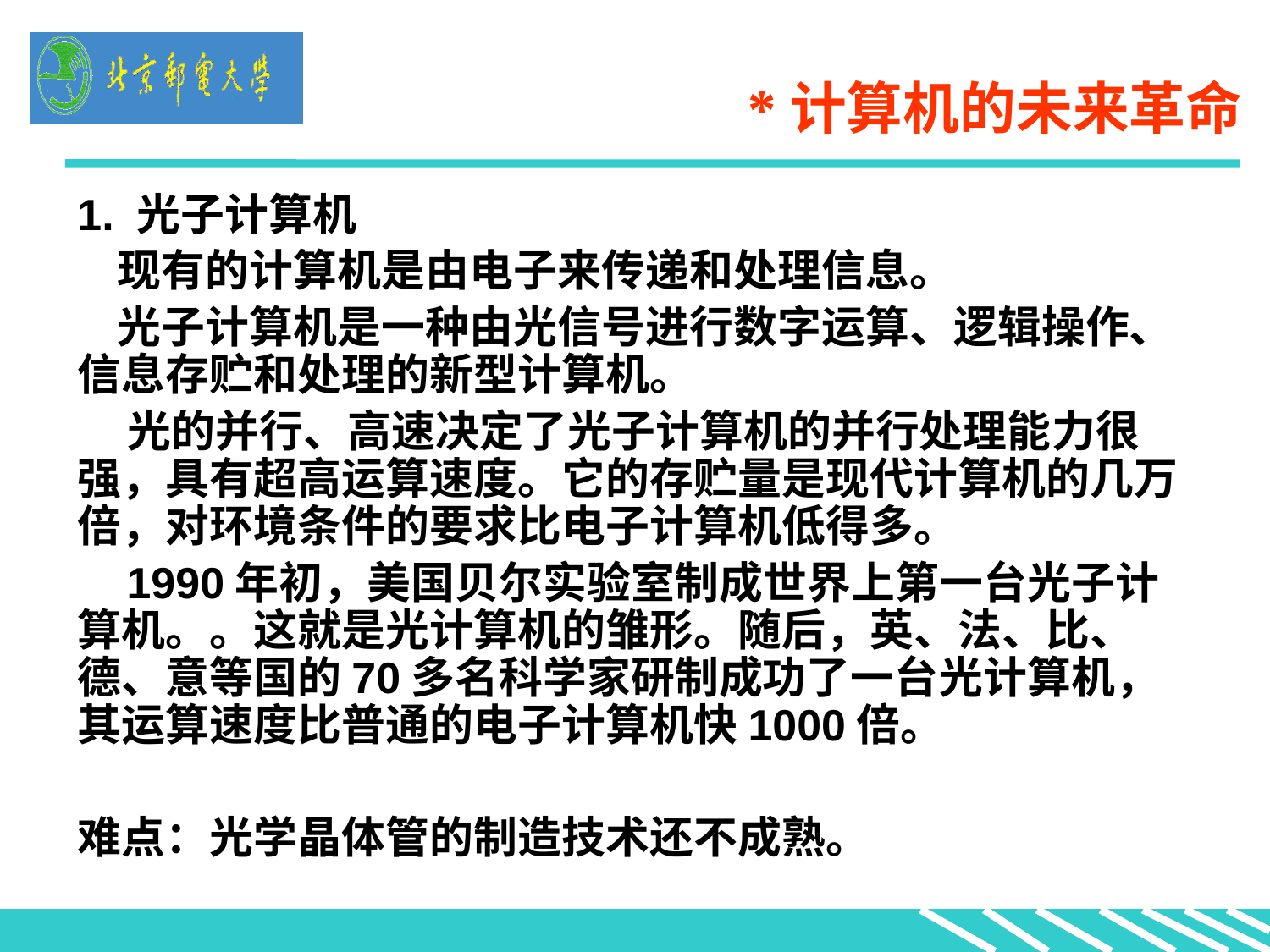

# *计算机的未来革命
1. 光子计算机
   现有的计算机是由电子来传递和处理信息。
   光子计算机是一种由光信号进行数字运算、逻辑操作、信息存贮和处理的新型计算机。
    光的并行、高速决定了光子计算机的并行处理能力很强，具有超高运算速度。它的存贮量是现代计算机的几万倍，对环境条件的要求比电子计算机低得多。
    1990年初，美国贝尔实验室制成世界上第一台光子计算机。。这就是光计算机的雏形。随后，英、法、比、德、意等国的70多名科学家研制成功了一台光计算机，其运算速度比普通的电子计算机快1000倍。

难点：光学晶体管的制造技术还不成熟。